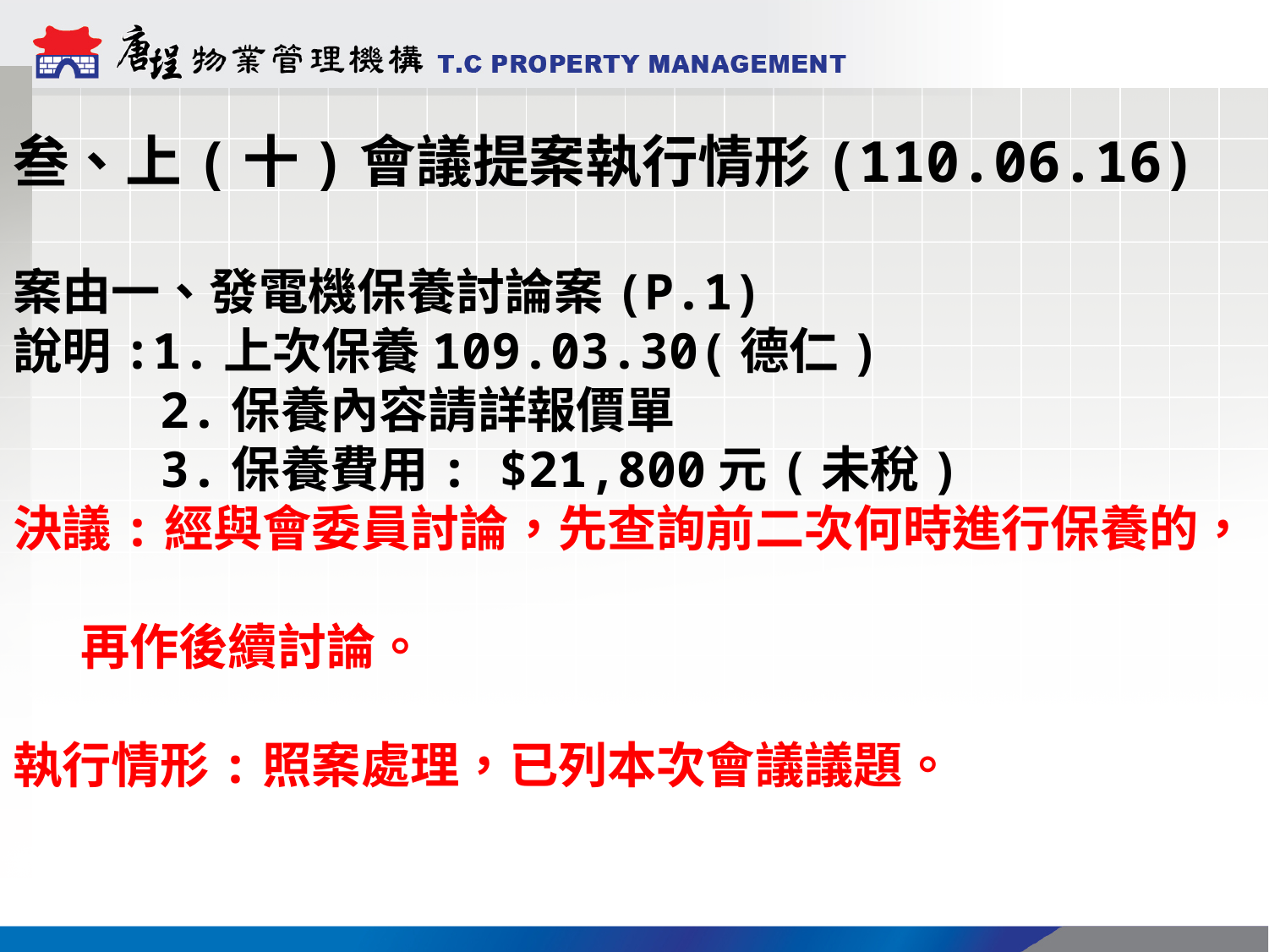

叁、上(十)會議提案執行情形(110.06.16)

案由一、發電機保養討論案(P.1)
說明:1.上次保養109.03.30(德仁)
     2.保養內容請詳報價單
     3.保養費用: $21,800元(未稅)
決議:經與會委員討論，先查詢前二次何時進行保養的，
     再作後續討論。

執行情形:照案處理，已列本次會議議題。